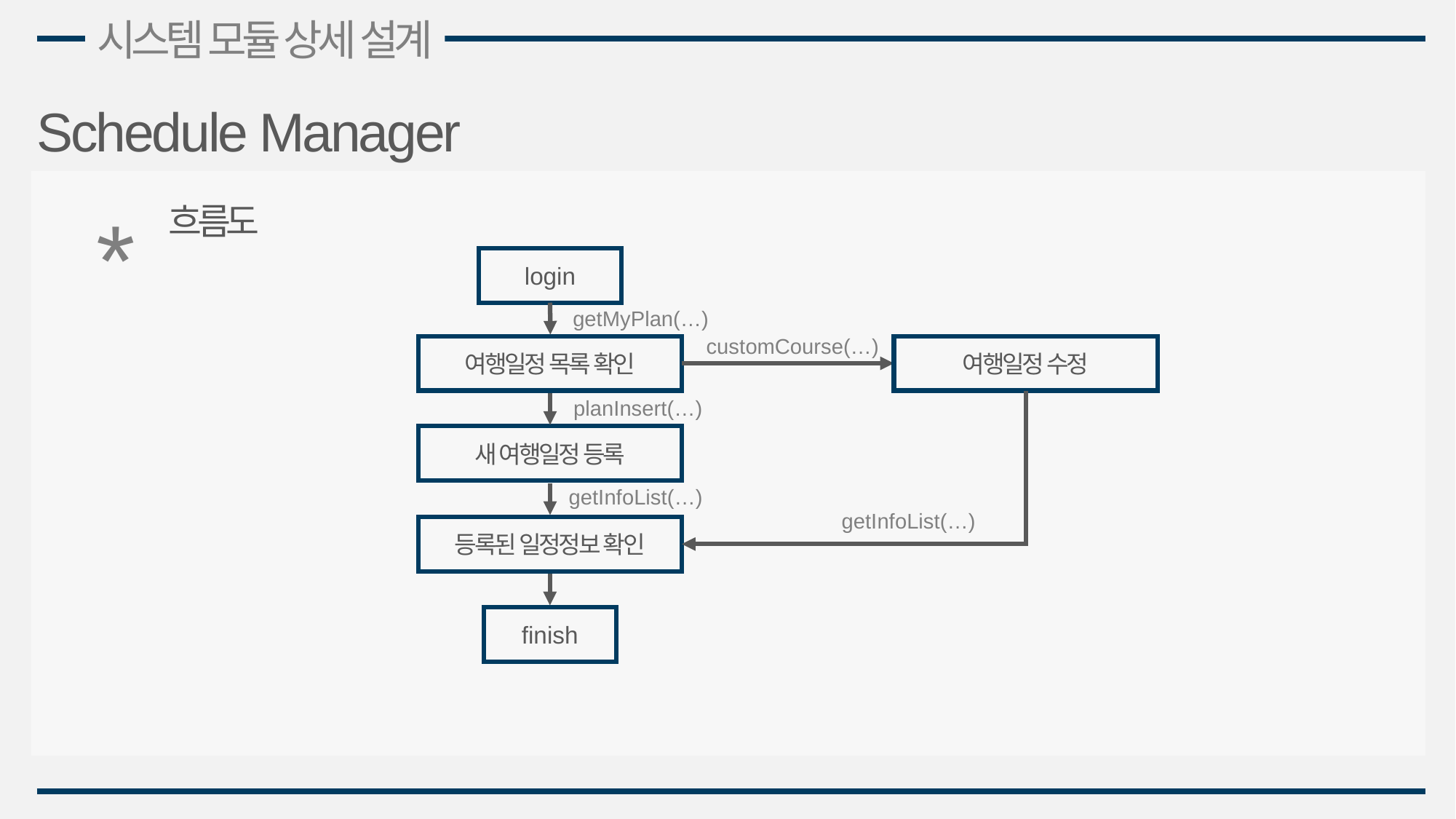

시스템 모듈 상세 설계
Schedule Manager

*
흐름도
login
여행일정 목록 확인
새 여행일정 등록
등록된 일정정보 확인
finish
getMyPlan(…)
customCourse(…)
여행일정 수정
planInsert(…)
getInfoList(…)
getInfoList(…)